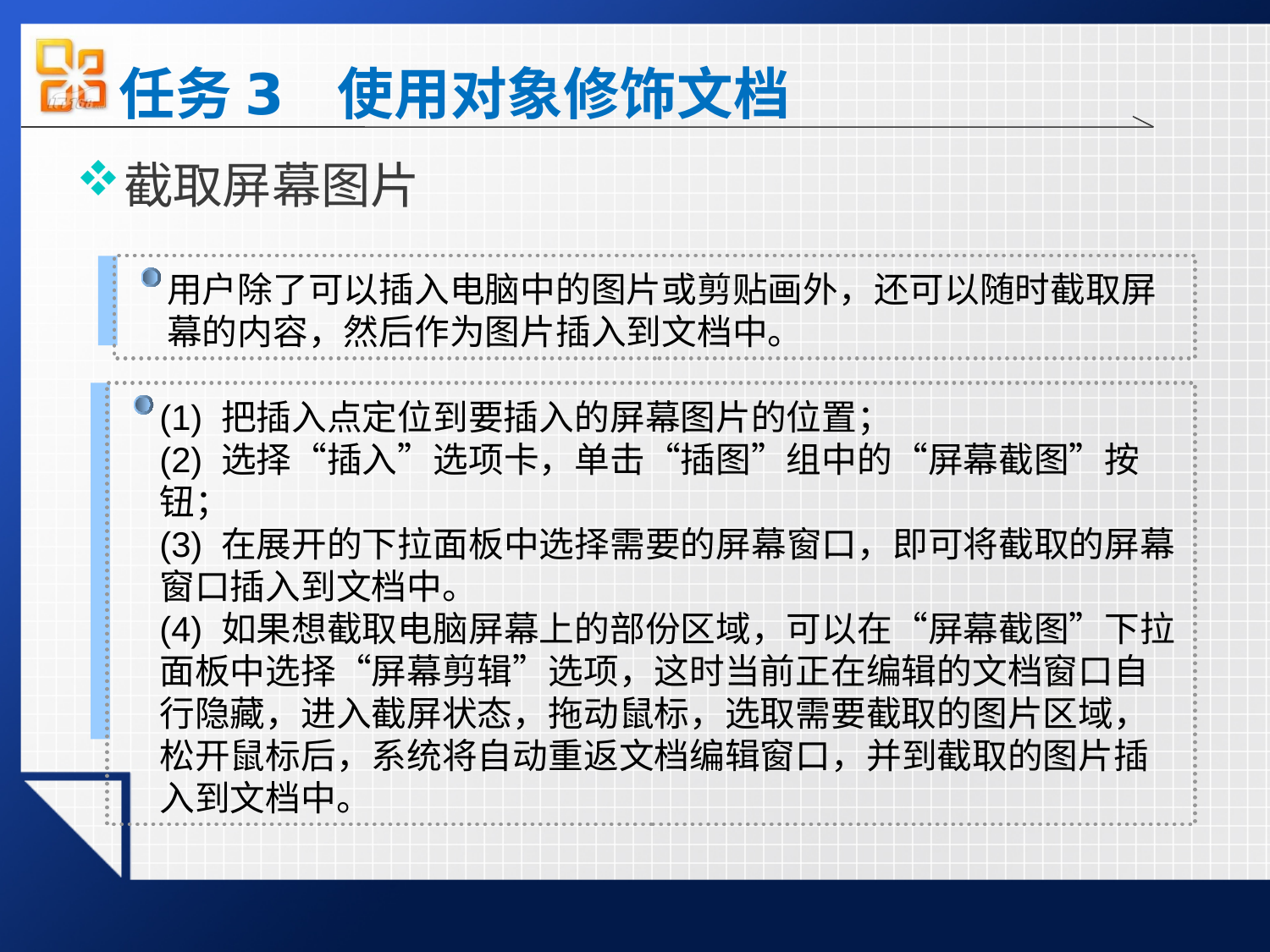

# 任务3  使用对象修饰文档
截取屏幕图片
用户除了可以插入电脑中的图片或剪贴画外，还可以随时截取屏幕的内容，然后作为图片插入到文档中。

(1) 把插入点定位到要插入的屏幕图片的位置；
(2) 选择“插入”选项卡，单击“插图”组中的“屏幕截图”按钮；
(3) 在展开的下拉面板中选择需要的屏幕窗口，即可将截取的屏幕窗口插入到文档中。
(4) 如果想截取电脑屏幕上的部份区域，可以在“屏幕截图”下拉面板中选择“屏幕剪辑”选项，这时当前正在编辑的文档窗口自行隐藏，进入截屏状态，拖动鼠标，选取需要截取的图片区域，松开鼠标后，系统将自动重返文档编辑窗口，并到截取的图片插入到文档中。